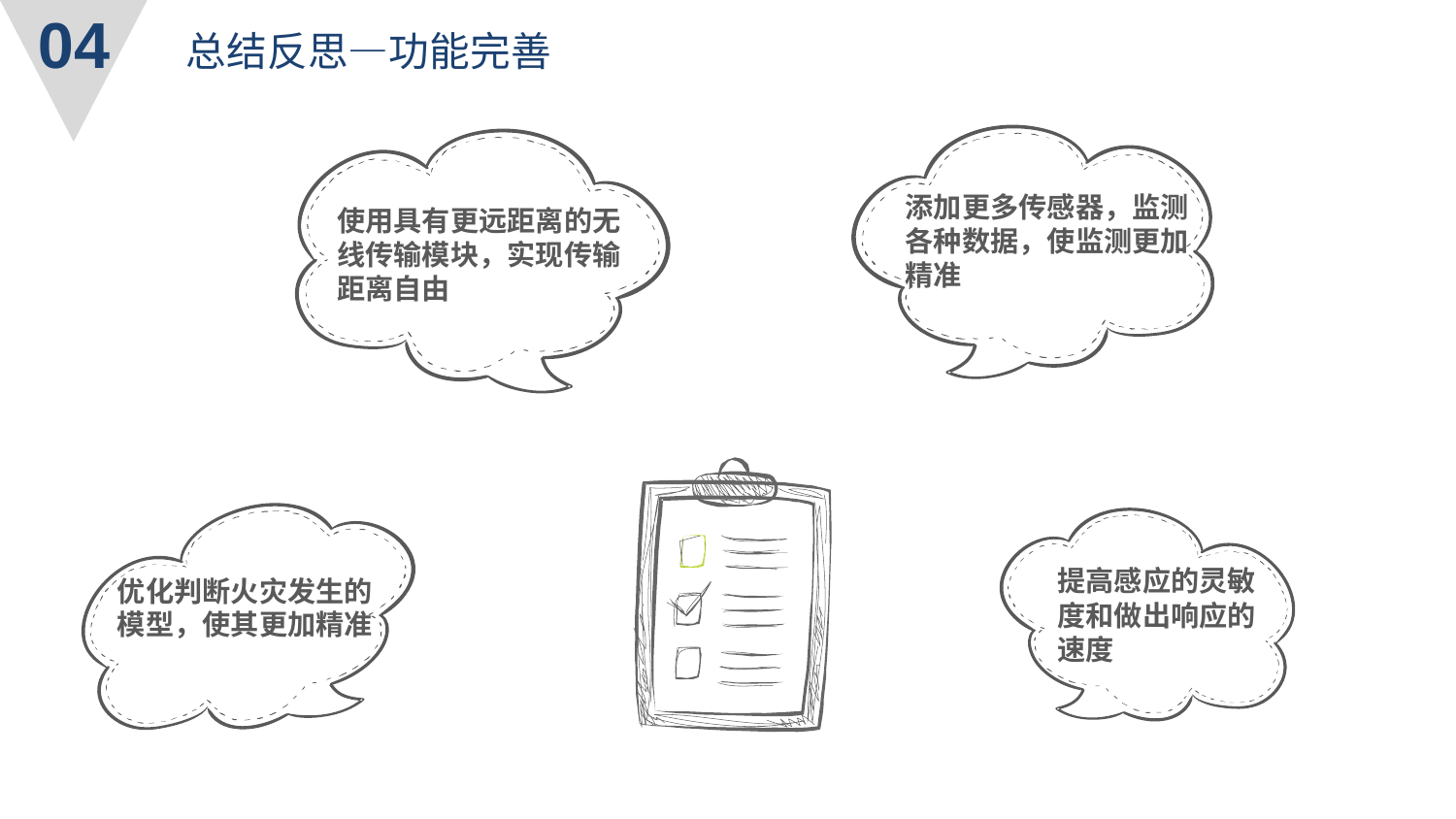

04
总结反思—功能完善

添加更多传感器，监测各种数据，使监测更加精准

使用具有更远距离的无线传输模块，实现传输距离自由

优化判断火灾发生的模型，使其更加精准

提高感应的灵敏度和做出响应的速度